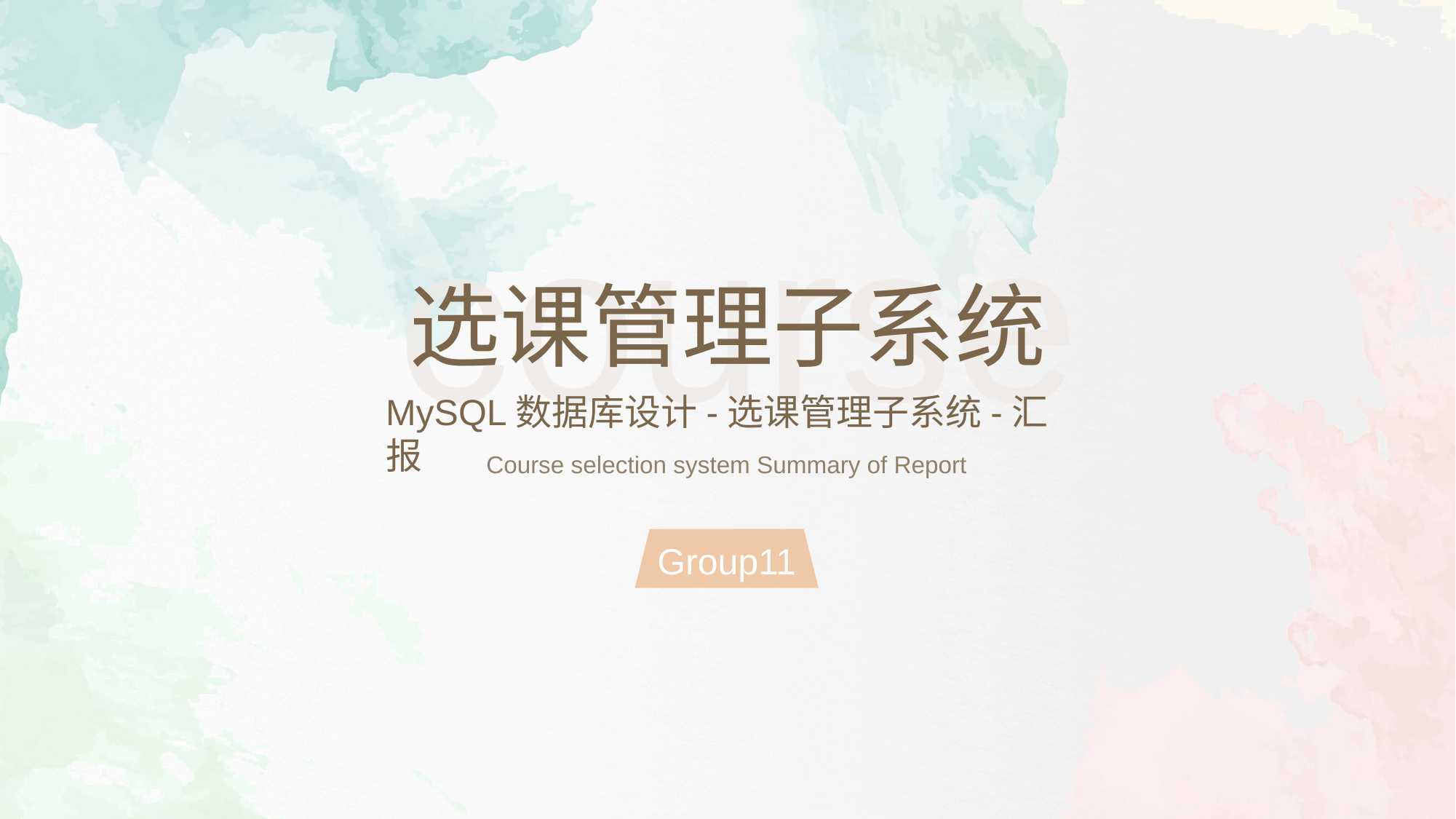

course
选课管理子系统
MySQL数据库设计-选课管理子系统-汇报
Course selection system Summary of Report
Group11